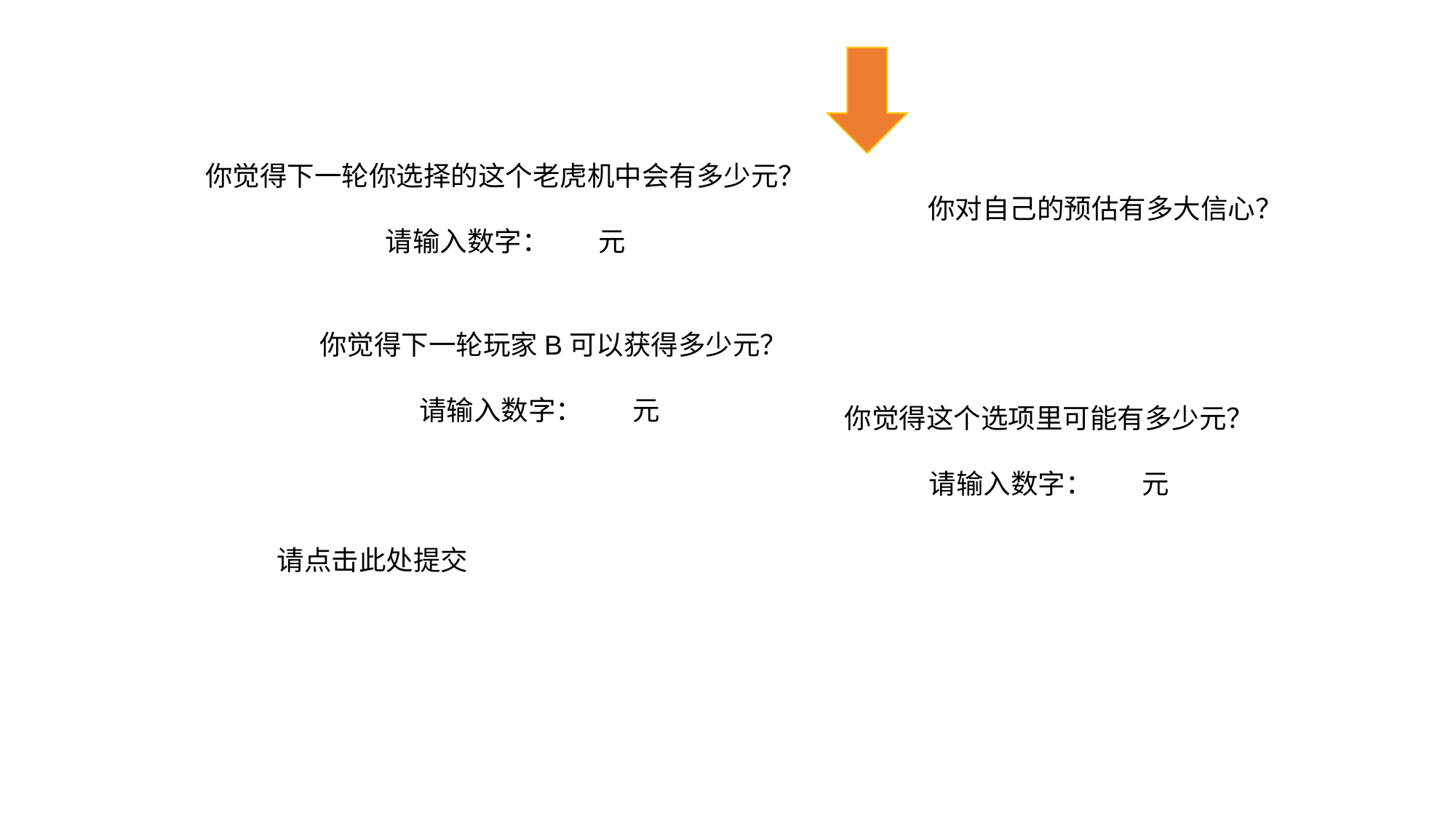

你觉得下一轮你选择的这个老虎机中会有多少元？

请输入数字：        元
你对自己的预估有多大信心？
你觉得下一轮玩家B可以获得多少元？

请输入数字：        元
你觉得这个选项里可能有多少元？

请输入数字：        元
请点击此处提交